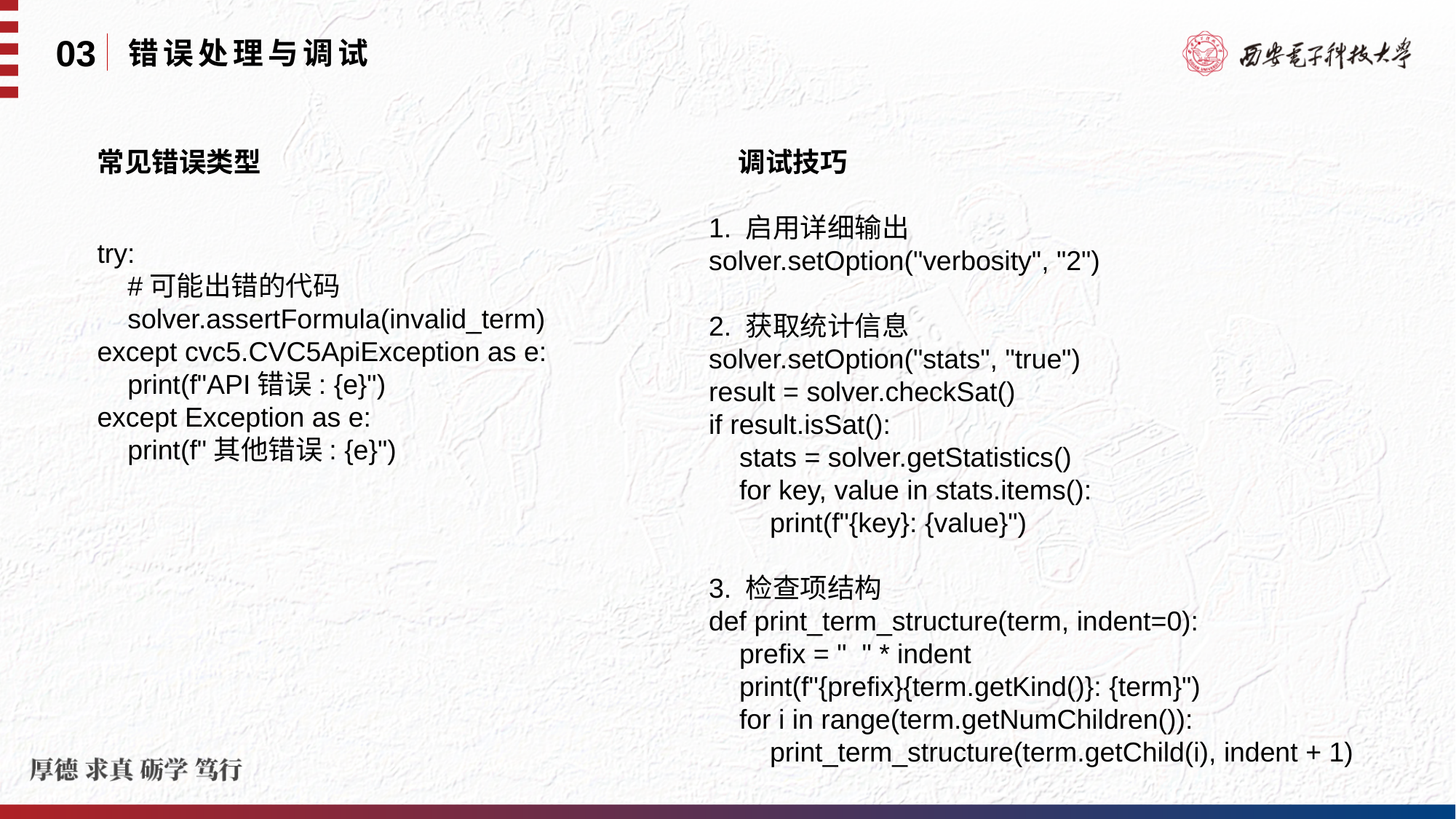

03
错误处理与调试
常见错误类型
调试技巧
1. 启用详细输出
solver.setOption("verbosity", "2")

2. 获取统计信息
solver.setOption("stats", "true")
result = solver.checkSat()
if result.isSat():
    stats = solver.getStatistics()
    for key, value in stats.items():
        print(f"{key}: {value}")

3. 检查项结构
def print_term_structure(term, indent=0):
    prefix = "  " * indent
    print(f"{prefix}{term.getKind()}: {term}")
    for i in range(term.getNumChildren()):
        print_term_structure(term.getChild(i), indent + 1)
try:
    #可能出错的代码
    solver.assertFormula(invalid_term)
except cvc5.CVC5ApiException as e:
    print(f"API错误: {e}")
except Exception as e:
    print(f"其他错误: {e}")